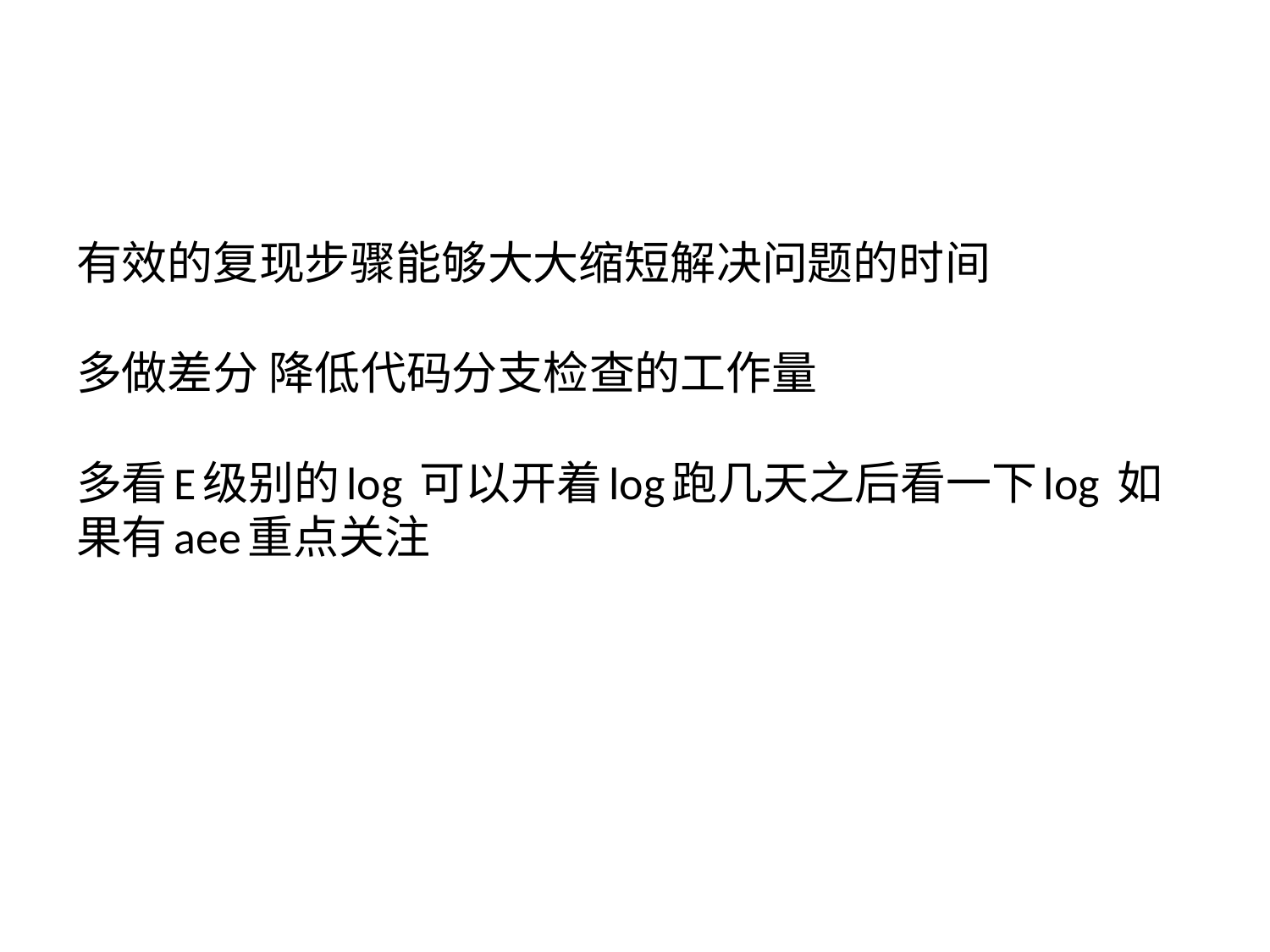

# 有效的复现步骤能够大大缩短解决问题的时间 多做差分 降低代码分支检查的工作量 多看E级别的log 可以开着log跑几天之后看一下log 如果有aee重点关注